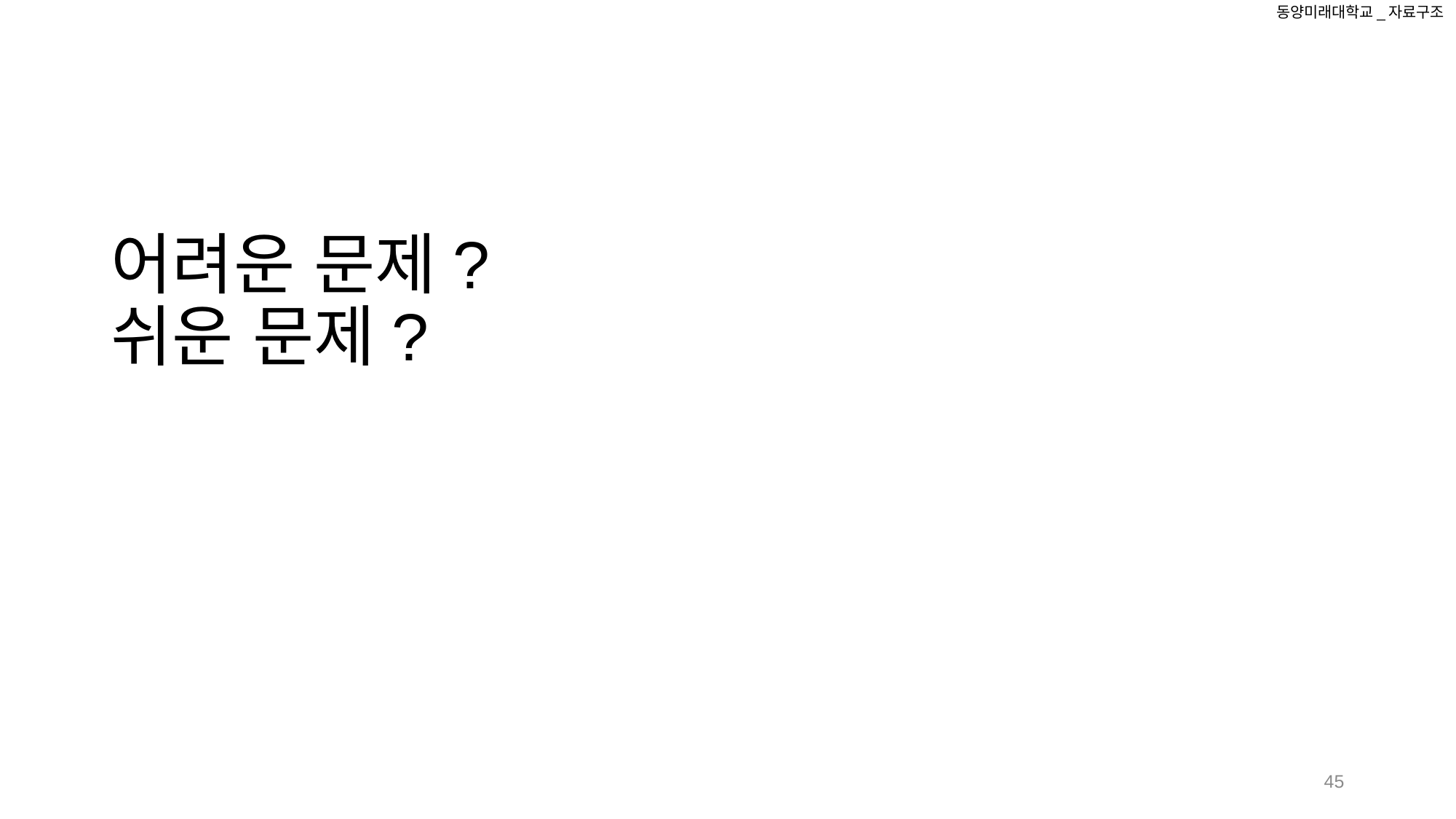

동양미래대학교_자료구조
# 어려운 문제? 쉬운 문제?
45